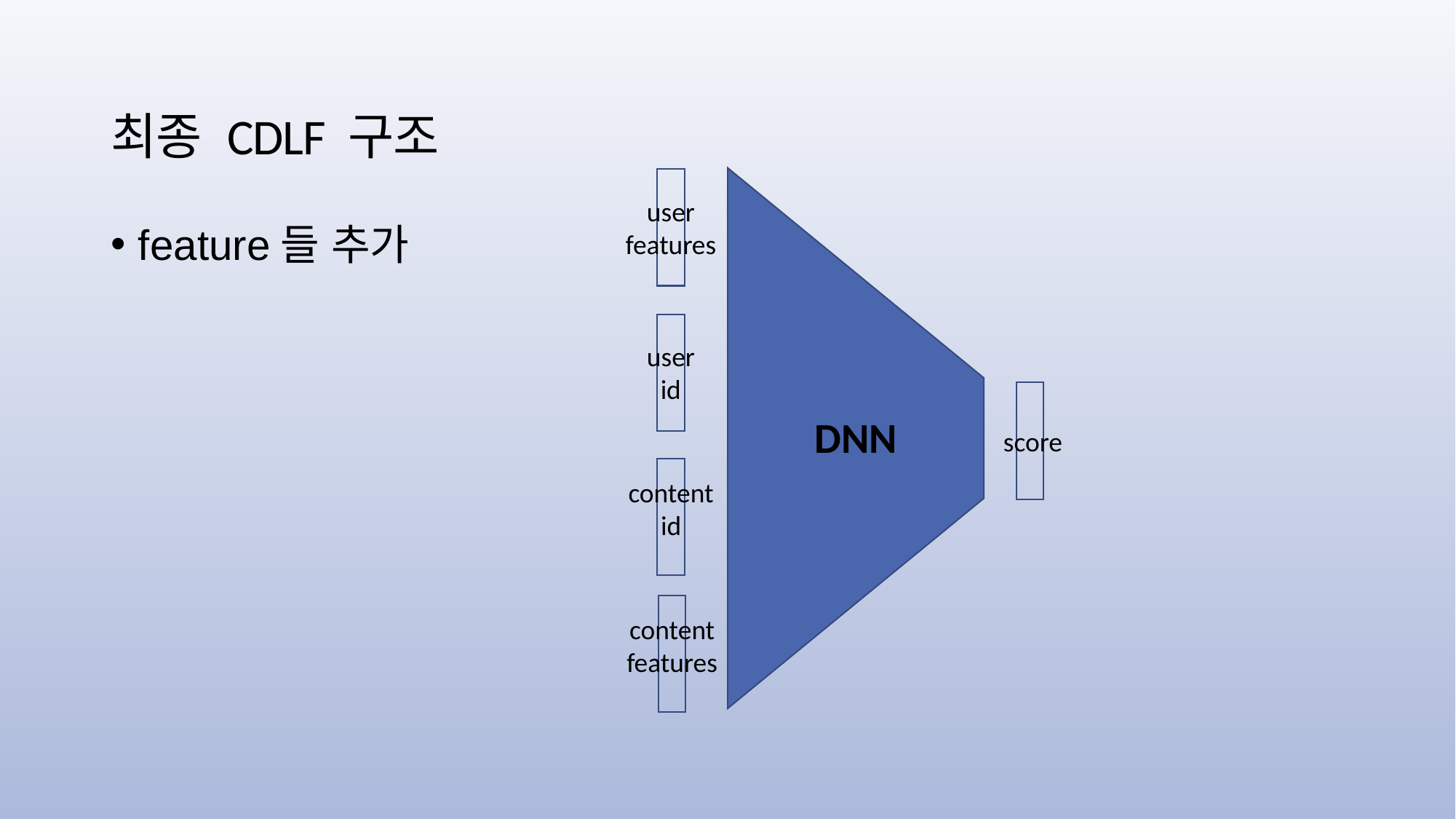

# 최종 CDLF 구조

user
features
feature들 추가

user
id

DNN
score

content
id

content
features